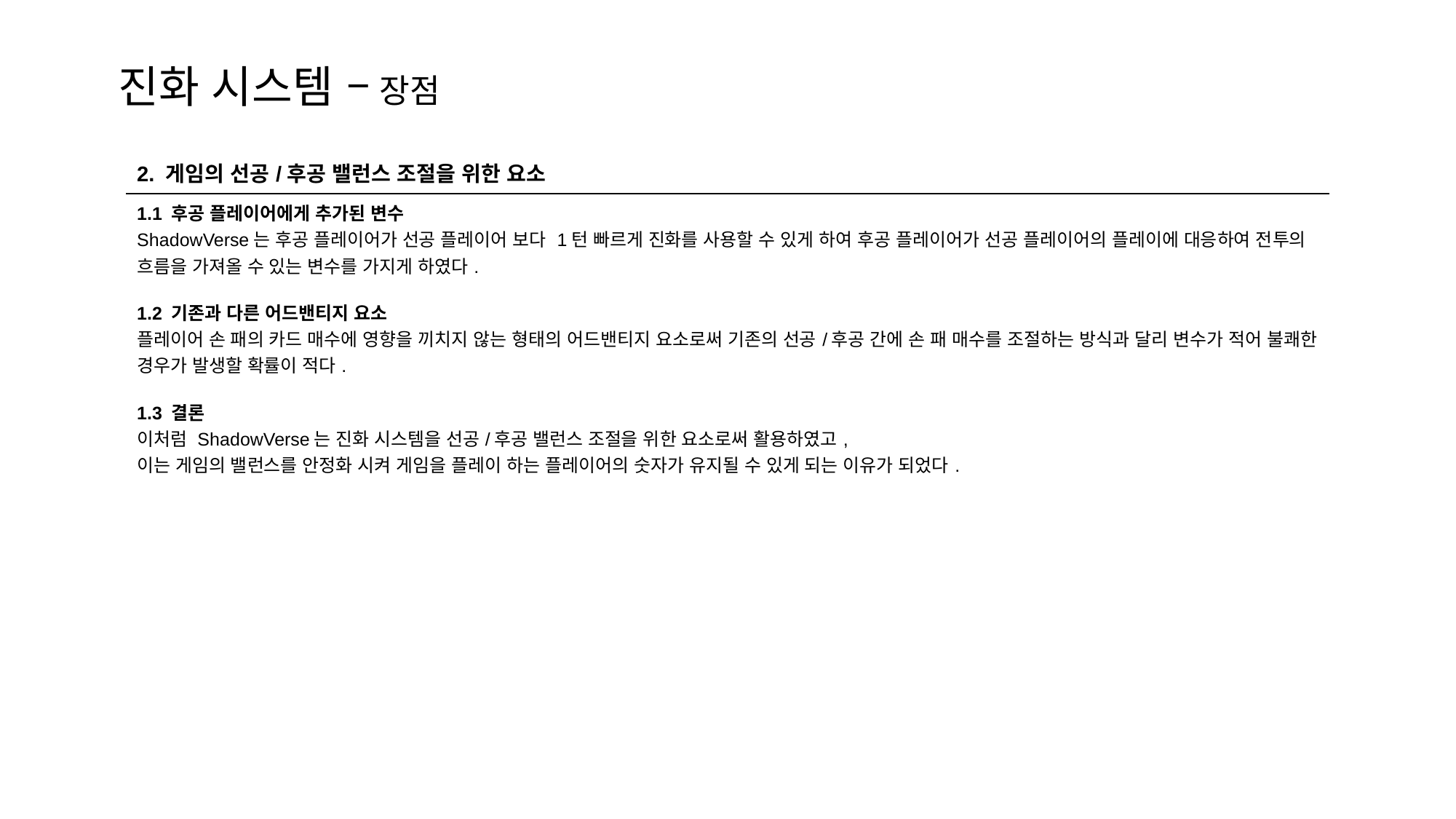

진화 시스템 – 장점
| 2. 게임의 선공/후공 밸런스 조절을 위한 요소 |
| --- |
| 1.1 후공 플레이어에게 추가된 변수 ShadowVerse는 후공 플레이어가 선공 플레이어 보다 1턴 빠르게 진화를 사용할 수 있게 하여 후공 플레이어가 선공 플레이어의 플레이에 대응하여 전투의 흐름을 가져올 수 있는 변수를 가지게 하였다. 1.2 기존과 다른 어드밴티지 요소 플레이어 손 패의 카드 매수에 영향을 끼치지 않는 형태의 어드밴티지 요소로써 기존의 선공/후공 간에 손 패 매수를 조절하는 방식과 달리 변수가 적어 불쾌한 경우가 발생할 확률이 적다. 1.3 결론 이처럼 ShadowVerse는 진화 시스템을 선공/후공 밸런스 조절을 위한 요소로써 활용하였고, 이는 게임의 밸런스를 안정화 시켜 게임을 플레이 하는 플레이어의 숫자가 유지될 수 있게 되는 이유가 되었다. |